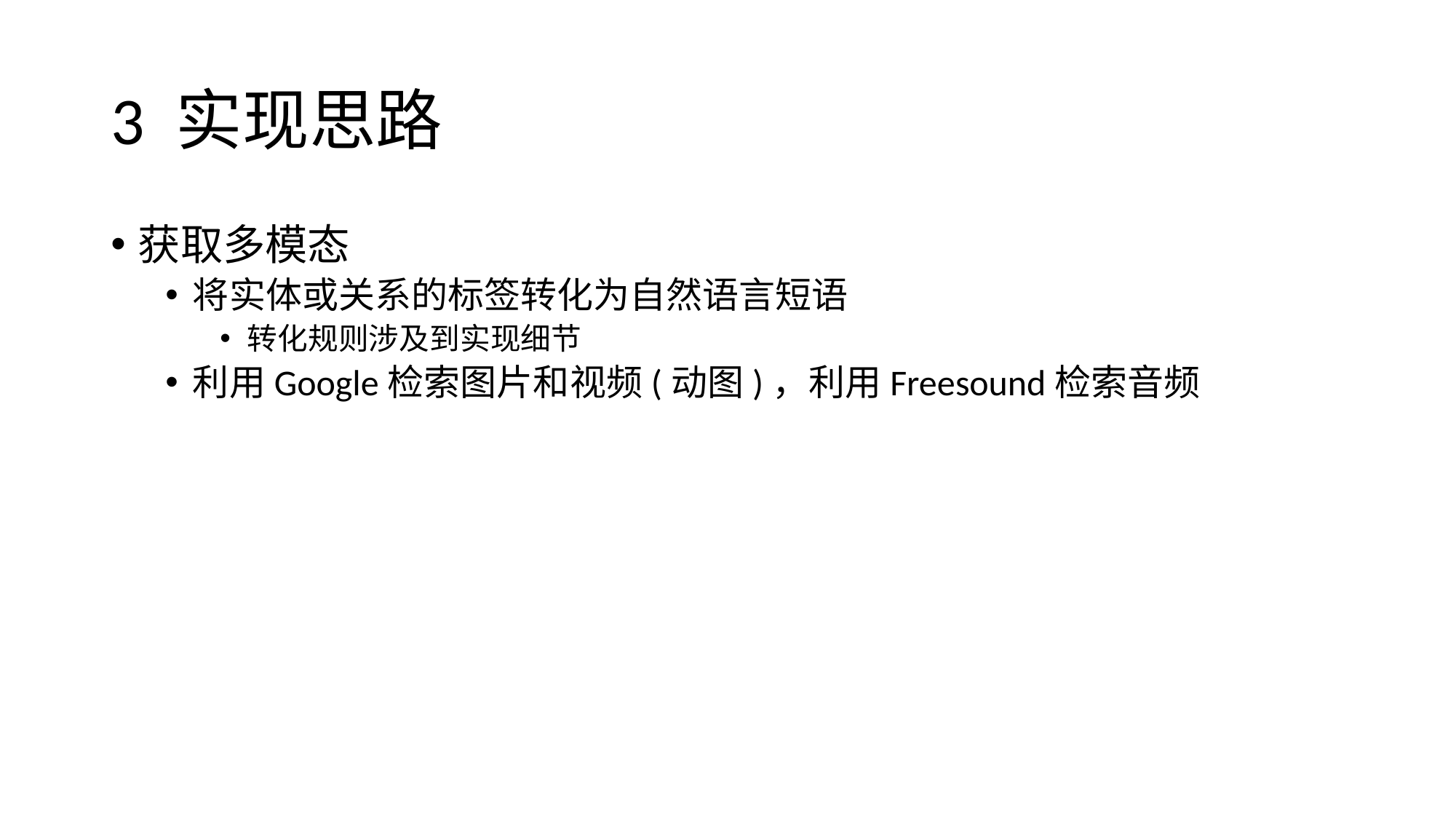

# 3 实现思路
获取多模态
将实体或关系的标签转化为自然语言短语
转化规则涉及到实现细节
利用Google检索图片和视频(动图)，利用Freesound检索音频